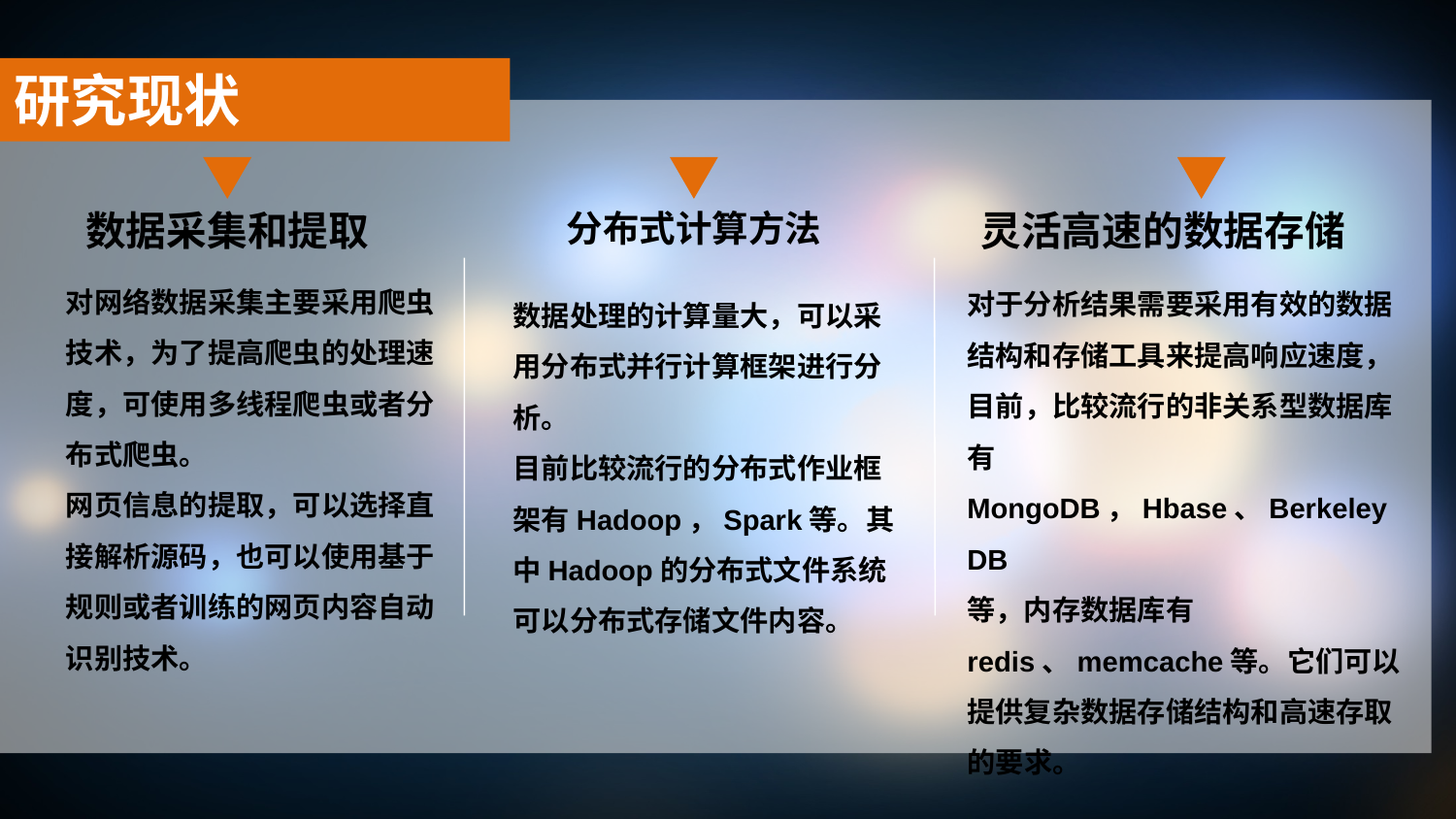

研究现状

数据采集和提取
分布式计算方法
灵活高速的数据存储

对网络数据采集主要采用爬虫技术，为了提高爬虫的处理速度，可使用多线程爬虫或者分布式爬虫。
网页信息的提取，可以选择直接解析源码，也可以使用基于规则或者训练的网页内容自动识别技术。
对于分析结果需要采用有效的数据结构和存储工具来提高响应速度，目前，比较流行的非关系型数据库有MongoDB，Hbase、Berkeley DB
等，内存数据库有redis、memcache等。它们可以提供复杂数据存储结构和高速存取的要求。
数据处理的计算量大，可以采用分布式并行计算框架进行分析。
目前比较流行的分布式作业框架有Hadoop，Spark等。其中Hadoop的分布式文件系统可以分布式存储文件内容。